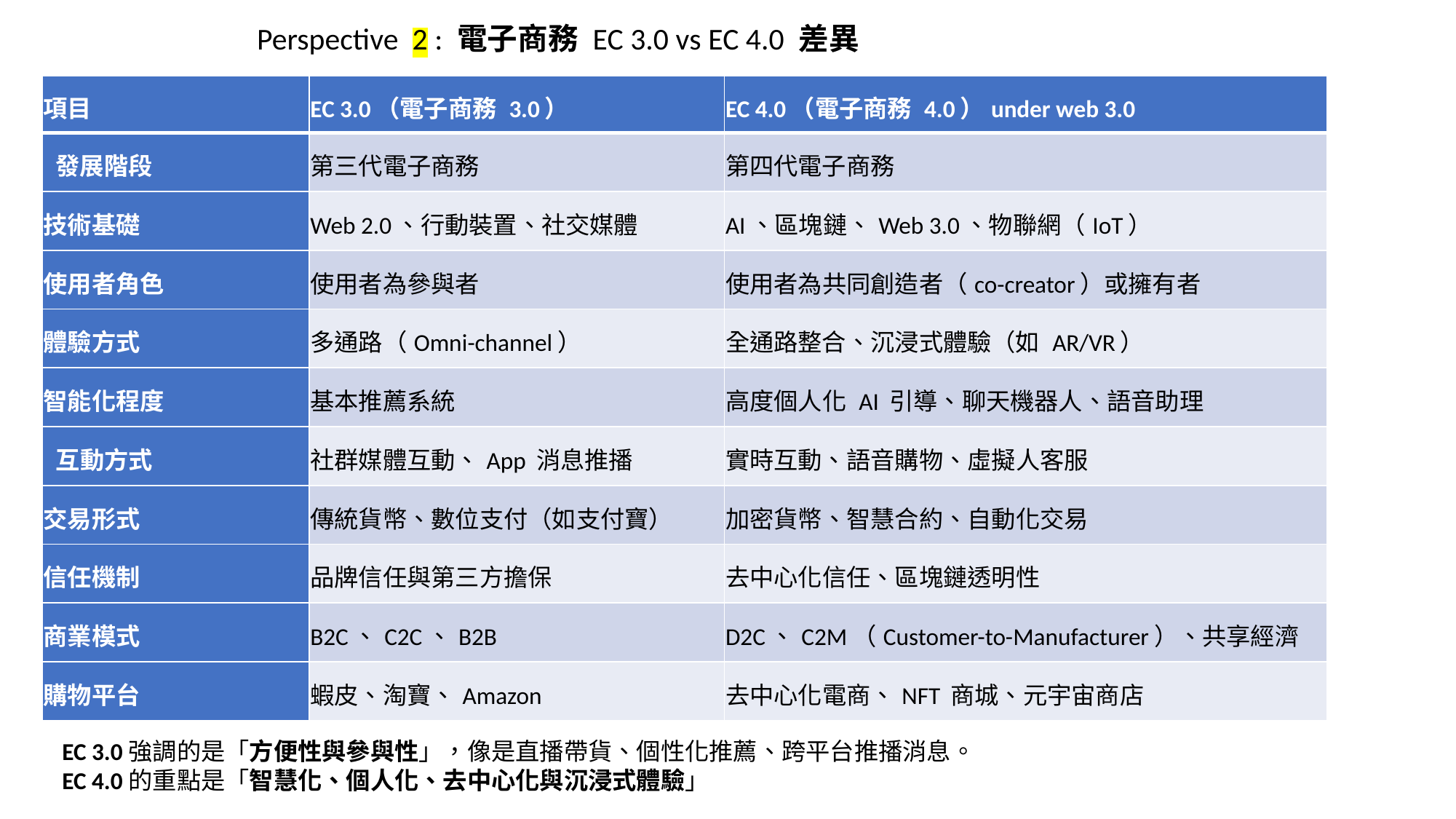

# Perspective  2 : 電子商務 EC 3.0 vs EC 4.0 差異
| 項目 | EC 3.0（電子商務 3.0） | EC 4.0（電子商務 4.0）under web 3.0 |
| --- | --- | --- |
| 發展階段 | 第三代電子商務 | 第四代電子商務 |
| 技術基礎 | Web 2.0、行動裝置、社交媒體 | AI、區塊鏈、Web 3.0、物聯網（IoT） |
| 使用者角色 | 使用者為參與者 | 使用者為共同創造者（co-creator）或擁有者 |
| 體驗方式 | 多通路（Omni-channel） | 全通路整合、沉浸式體驗（如 AR/VR） |
| 智能化程度 | 基本推薦系統 | 高度個人化 AI 引導、聊天機器人、語音助理 |
| 互動方式 | 社群媒體互動、App 消息推播 | 實時互動、語音購物、虛擬人客服 |
| 交易形式 | 傳統貨幣、數位支付（如支付寶） | 加密貨幣、智慧合約、自動化交易 |
| 信任機制 | 品牌信任與第三方擔保 | 去中心化信任、區塊鏈透明性 |
| 商業模式 | B2C、C2C、B2B | D2C、C2M（Customer-to-Manufacturer）、共享經濟 |
| 購物平台 | 蝦皮、淘寶、Amazon | 去中心化電商、NFT 商城、元宇宙商店 |

EC 3.0強調的是「方便性與參與性」，像是直播帶貨、個性化推薦、跨平台推播消息。
EC 4.0的重點是「智慧化、個人化、去中心化與沉浸式體驗」